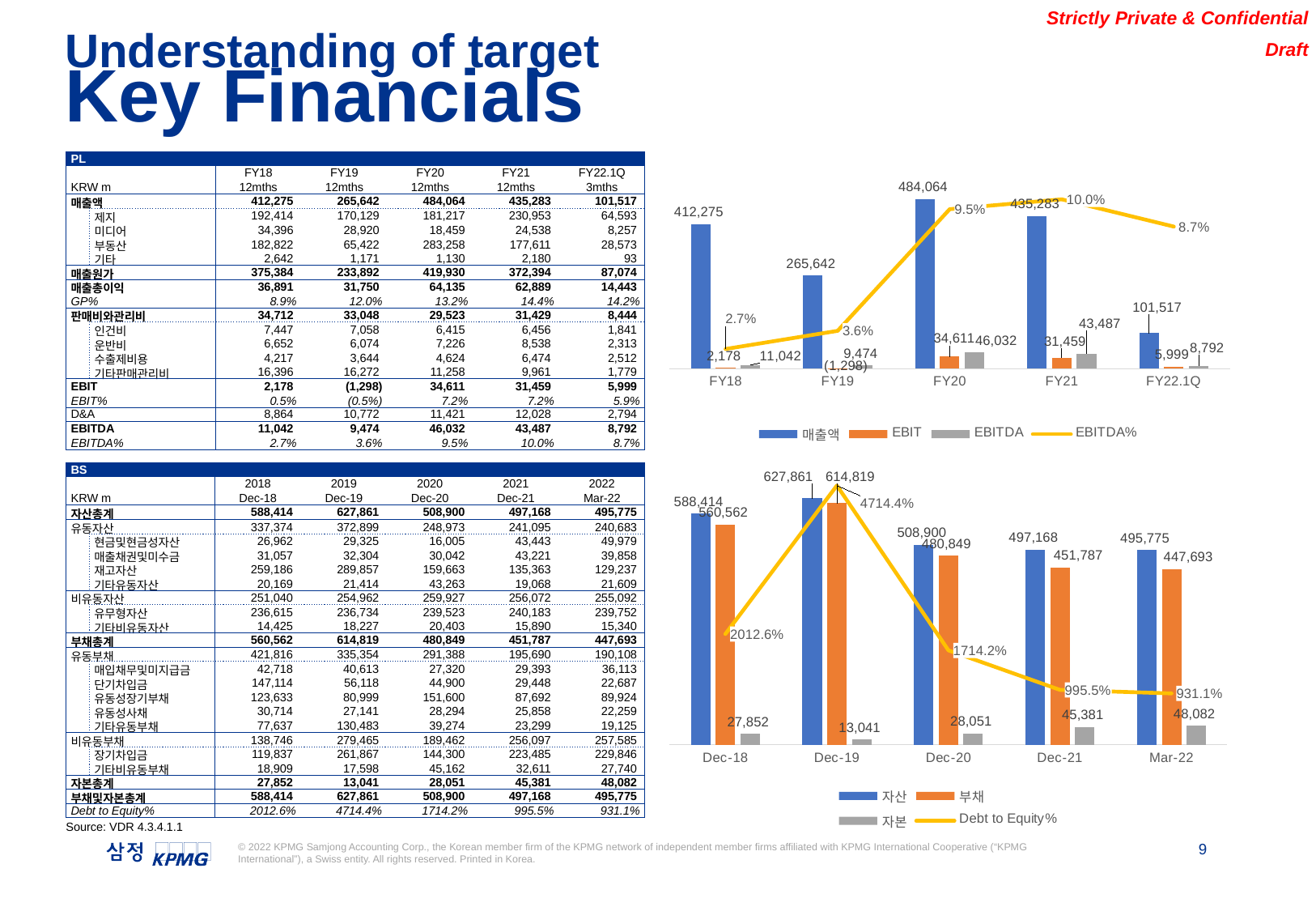

Understanding of target
Key Financials
| PL |  |  |  |  |  |  |
| --- | --- | --- | --- | --- | --- | --- |
|  |  | FY18 | FY19 | FY20 | FY21 | FY22.1Q |
| KRW m |  | 12mths | 12mths | 12mths | 12mths | 3mths |
| 매출액 |  | 412,275 | 265,642 | 484,064 | 435,283 | 101,517 |
|  | 제지 | 192,414 | 170,129 | 181,217 | 230,953 | 64,593 |
|  | 미디어 | 34,396 | 28,920 | 18,459 | 24,538 | 8,257 |
|  | 부동산 | 182,822 | 65,422 | 283,258 | 177,611 | 28,573 |
|  | 기타 | 2,642 | 1,171 | 1,130 | 2,180 | 93 |
| 매출원가 |  | 375,384 | 233,892 | 419,930 | 372,394 | 87,074 |
| 매출총이익 |  | 36,891 | 31,750 | 64,135 | 62,889 | 14,443 |
| GP% |  | 8.9% | 12.0% | 13.2% | 14.4% | 14.2% |
| 판매비와관리비 |  | 34,712 | 33,048 | 29,523 | 31,429 | 8,444 |
|  | 인건비 | 7,447 | 7,058 | 6,415 | 6,456 | 1,841 |
|  | 운반비 | 6,652 | 6,074 | 7,226 | 8,538 | 2,313 |
|  | 수출제비용 | 4,217 | 3,644 | 4,624 | 6,474 | 2,512 |
|  | 기타판매관리비 | 16,396 | 16,272 | 11,258 | 9,961 | 1,779 |
| EBIT |  | 2,178 | (1,298) | 34,611 | 31,459 | 5,999 |
| EBIT% |  | 0.5% | (0.5%) | 7.2% | 7.2% | 5.9% |
| D&A |  | 8,864 | 10,772 | 11,421 | 12,028 | 2,794 |
| EBITDA |  | 11,042 | 9,474 | 46,032 | 43,487 | 8,792 |
| EBITDA% |  | 2.7% | 3.6% | 9.5% | 10.0% | 8.7% |

### Chart

| Category | 매출액 | EBIT | EBITDA | EBITDA% |
|---|---|---|---|---|
| FY18 | 412274.754394 | 2178.439385 | 11042.439385 | 0.026784175522052547 |
| FY19 | 265642.043539 | -1298.140094 | 9473.859906 | 0.03566400777446626 |
| FY20 | 484064.481529 | 34611.431739 | 46032.431739 | 0.09509566079626156 |
| FY21 | 435282.695963 | 31459.196423 | 43487.196423 | 0.09990564023408022 |
| FY22.1Q | 101516.812878 | 5998.509229 | 8792.195229 | 0.08660826694358706 |

### Chart

| Category | 자산 | 부채 | 자본 | Debt to Equity% |
|---|---|---|---|---|
| Dec-18 | 588414.093296 | 560562.144427 | 27851.948869 | 20.126496248559516 |
| Dec-19 | 627860.658796 | 614819.433493 | 13041.225303 | 47.14429965039919 |
| Dec-20 | 508899.950809 | 480849.369245 | 28050.581564 | 17.142224596944544 |
| Dec-21 | 497167.643294 | 451786.535547 | 45381.107747 | 9.955388001229789 |
| Mar-22 | 495775.298878 | 447692.960152 | 48082.338726 | 9.310964732876334 |
| BS |  |  |  |  |  |  |
| --- | --- | --- | --- | --- | --- | --- |
|  |  | 2018 | 2019 | 2020 | 2021 | 2022 |
| KRW m |  | Dec-18 | Dec-19 | Dec-20 | Dec-21 | Mar-22 |
| 자산총계 |  | 588,414 | 627,861 | 508,900 | 497,168 | 495,775 |
| 유동자산 |  | 337,374 | 372,899 | 248,973 | 241,095 | 240,683 |
|  | 현금및현금성자산 | 26,962 | 29,325 | 16,005 | 43,443 | 49,979 |
|  | 매출채권및미수금 | 31,057 | 32,304 | 30,042 | 43,221 | 39,858 |
|  | 재고자산 | 259,186 | 289,857 | 159,663 | 135,363 | 129,237 |
|  | 기타유동자산 | 20,169 | 21,414 | 43,263 | 19,068 | 21,609 |
| 비유동자산 |  | 251,040 | 254,962 | 259,927 | 256,072 | 255,092 |
|  | 유무형자산 | 236,615 | 236,734 | 239,523 | 240,183 | 239,752 |
|  | 기타비유동자산 | 14,425 | 18,227 | 20,403 | 15,890 | 15,340 |
| 부채총계 |  | 560,562 | 614,819 | 480,849 | 451,787 | 447,693 |
| 유동부채 |  | 421,816 | 335,354 | 291,388 | 195,690 | 190,108 |
|  | 매입채무및미지급금 | 42,718 | 40,613 | 27,320 | 29,393 | 36,113 |
|  | 단기차입금 | 147,114 | 56,118 | 44,900 | 29,448 | 22,687 |
|  | 유동성장기부채 | 123,633 | 80,999 | 151,600 | 87,692 | 89,924 |
|  | 유동성사채 | 30,714 | 27,141 | 28,294 | 25,858 | 22,259 |
|  | 기타유동부채 | 77,637 | 130,483 | 39,274 | 23,299 | 19,125 |
| 비유동부채 |  | 138,746 | 279,465 | 189,462 | 256,097 | 257,585 |
|  | 장기차입금 | 119,837 | 261,867 | 144,300 | 223,485 | 229,846 |
|  | 기타비유동부채 | 18,909 | 17,598 | 45,162 | 32,611 | 27,740 |
| 자본총계 |  | 27,852 | 13,041 | 28,051 | 45,381 | 48,082 |
| 부채및자본총계 |  | 588,414 | 627,861 | 508,900 | 497,168 | 495,775 |
| Debt to Equity% |  | 2012.6% | 4714.4% | 1714.2% | 995.5% | 931.1% |
Source: VDR 4.3.4.1.1